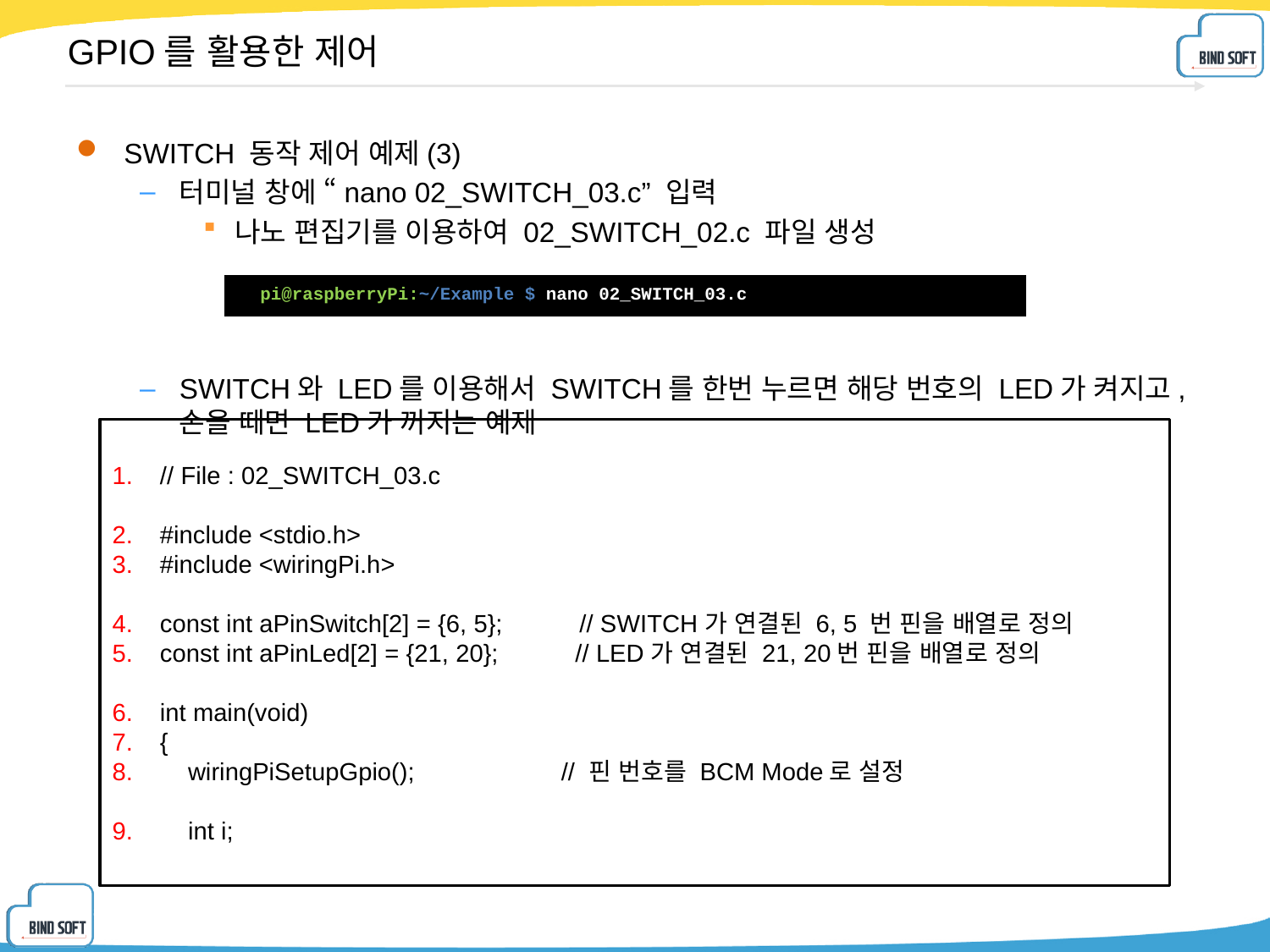

# GPIO를 활용한 제어
SWITCH 동작 제어 예제(3)
터미널 창에 “nano 02_SWITCH_03.c” 입력
나노 편집기를 이용하여 02_SWITCH_02.c 파일 생성

SWITCH와 LED를 이용해서 SWITCH를 한번 누르면 해당 번호의 LED가 켜지고, 손을 떼면 LED가 꺼지는 예제
| pi@raspberryPi:~/Example $ nano 02\_SWITCH\_03.c |
| --- |
// File : 02_SWITCH_03.c

#include <stdio.h>
#include <wiringPi.h>

const int aPinSwitch[2] = {6, 5};           // SWITCH가 연결된 6, 5 번 핀을 배열로 정의
const int aPinLed[2] = {21, 20};           // LED가 연결된 21, 20번 핀을 배열로 정의

int main(void)
{
    wiringPiSetupGpio();                     // 핀 번호를 BCM Mode로 설정

    int i;